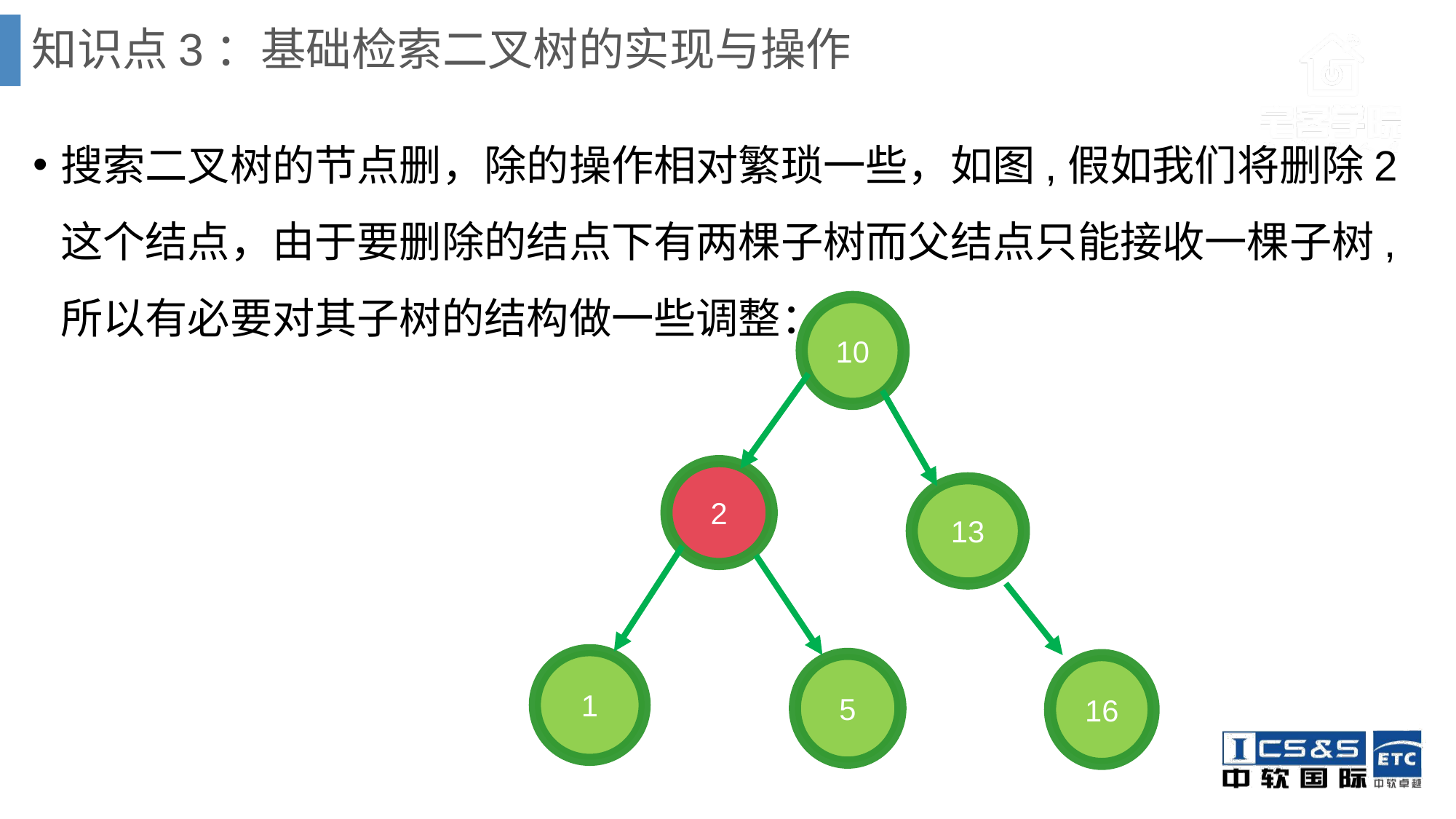

# 知识点3：基础检索二叉树的实现与操作
搜索二叉树的节点删，除的操作相对繁琐一些，如图,假如我们将删除2这个结点，由于要删除的结点下有两棵子树而父结点只能接收一棵子树,所以有必要对其子树的结构做一些调整：

10

2
13

1
5
16